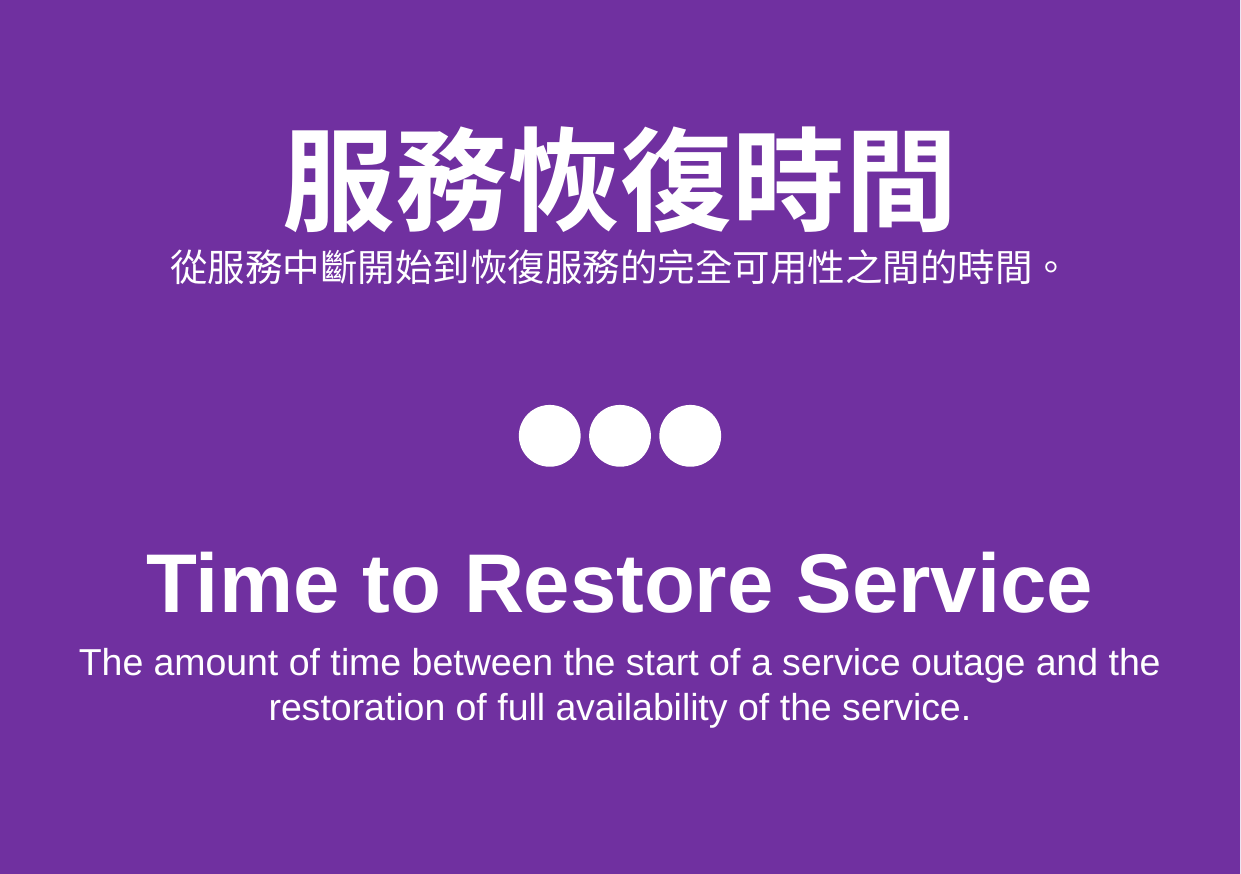

服務恢復時間
從服務中斷開始到恢復服務的完全可用性之間的時間。

Time to Restore Service
The amount of time between the start of a service outage and the restoration of full availability of the service.